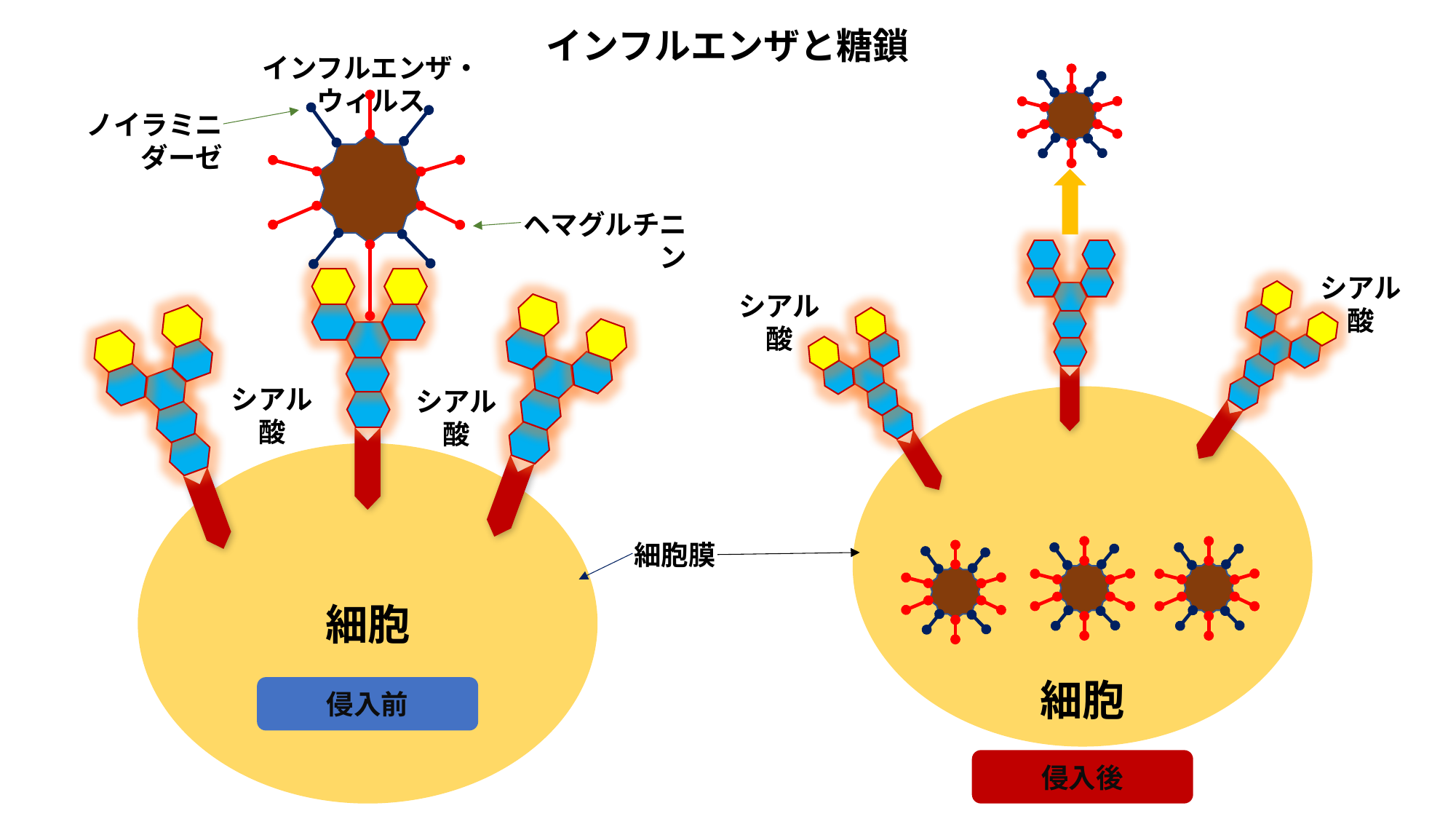

インフルエンザと糖鎖
インフルエンザ・ウィルス

ノイラミニダーゼ

ヘマグルチニン

シアル酸

シアル酸

シアル酸
シアル酸

細胞膜

細胞
細胞
侵入前
侵入後